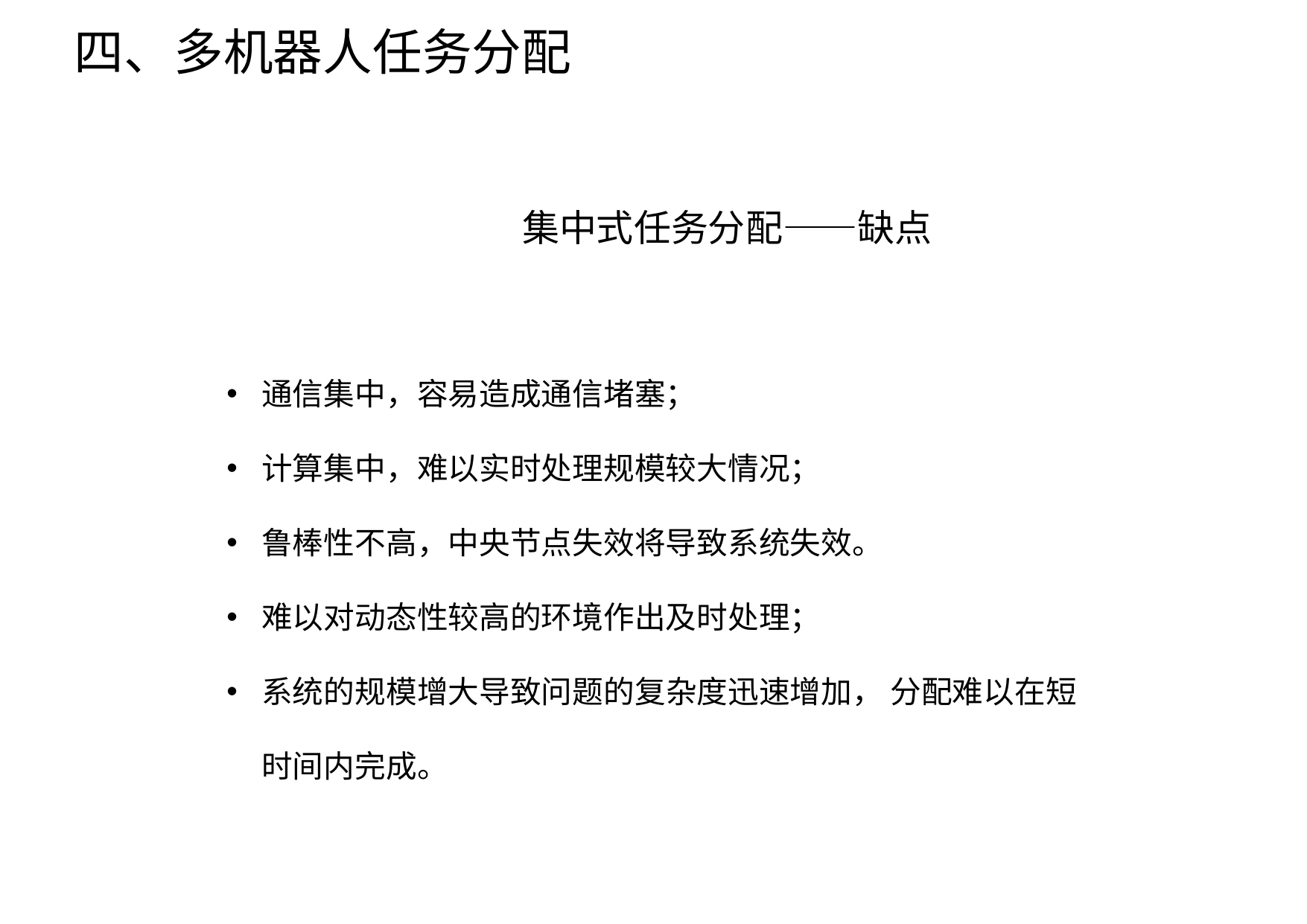

四、多机器人任务分配
集中式任务分配——缺点
通信集中，容易造成通信堵塞；
计算集中，难以实时处理规模较大情况；
鲁棒性不高，中央节点失效将导致系统失效。
难以对动态性较高的环境作出及时处理；
系统的规模增大导致问题的复杂度迅速增加， 分配难以在短时间内完成。